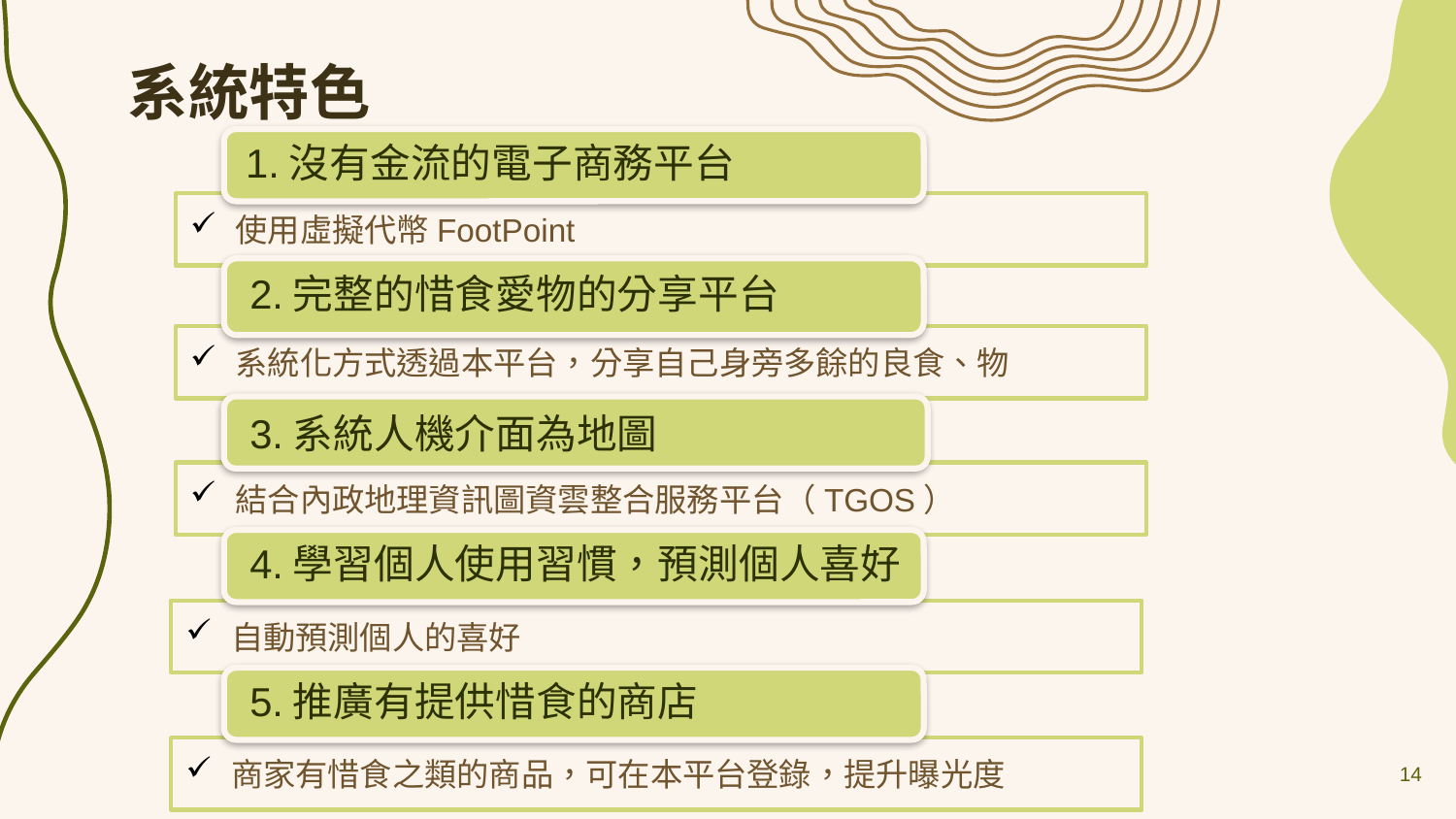

系統特色
1.沒有金流的電子商務平台

使用虛擬代幣FootPoint

2.完整的惜食愛物的分享平台
系統化方式透過本平台，分享自己身旁多餘的良食、物

3.系統人機介面為地圖
結合內政地理資訊圖資雲整合服務平台（TGOS）

4.學習個人使用習慣，預測個人喜好
自動預測個人的喜好

5.推廣有提供惜食的商店
商家有惜食之類的商品，可在本平台登錄，提升曝光度
14